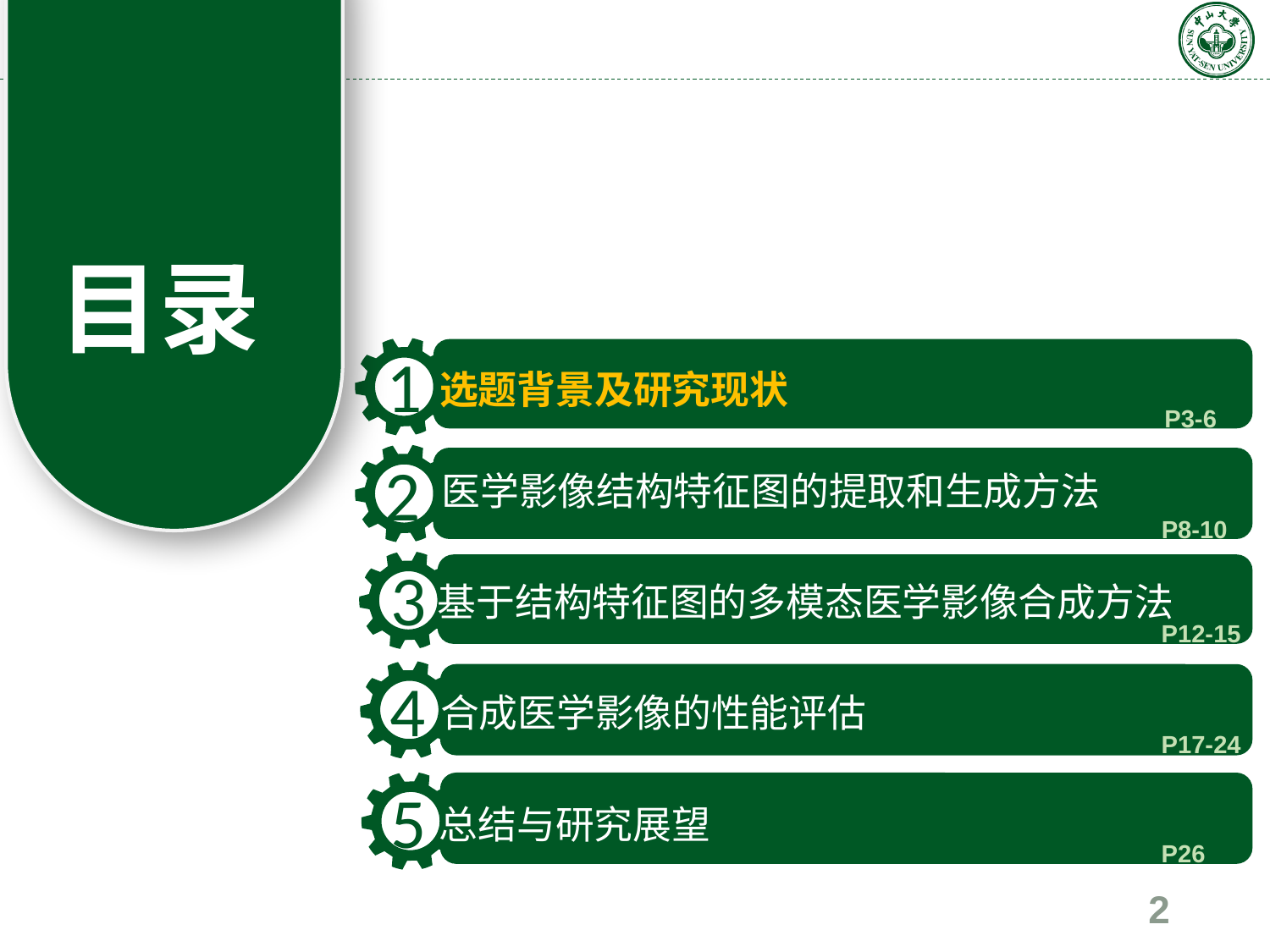

目录
1
选题背景及研究现状

P3-6
2

医学影像结构特征图的提取和生成方法
P8-10
基于结构特征图的多模态医学影像合成方法
3

P12-15
合成医学影像的性能评估
4

P17-24
总结与研究展望
5

P26
2